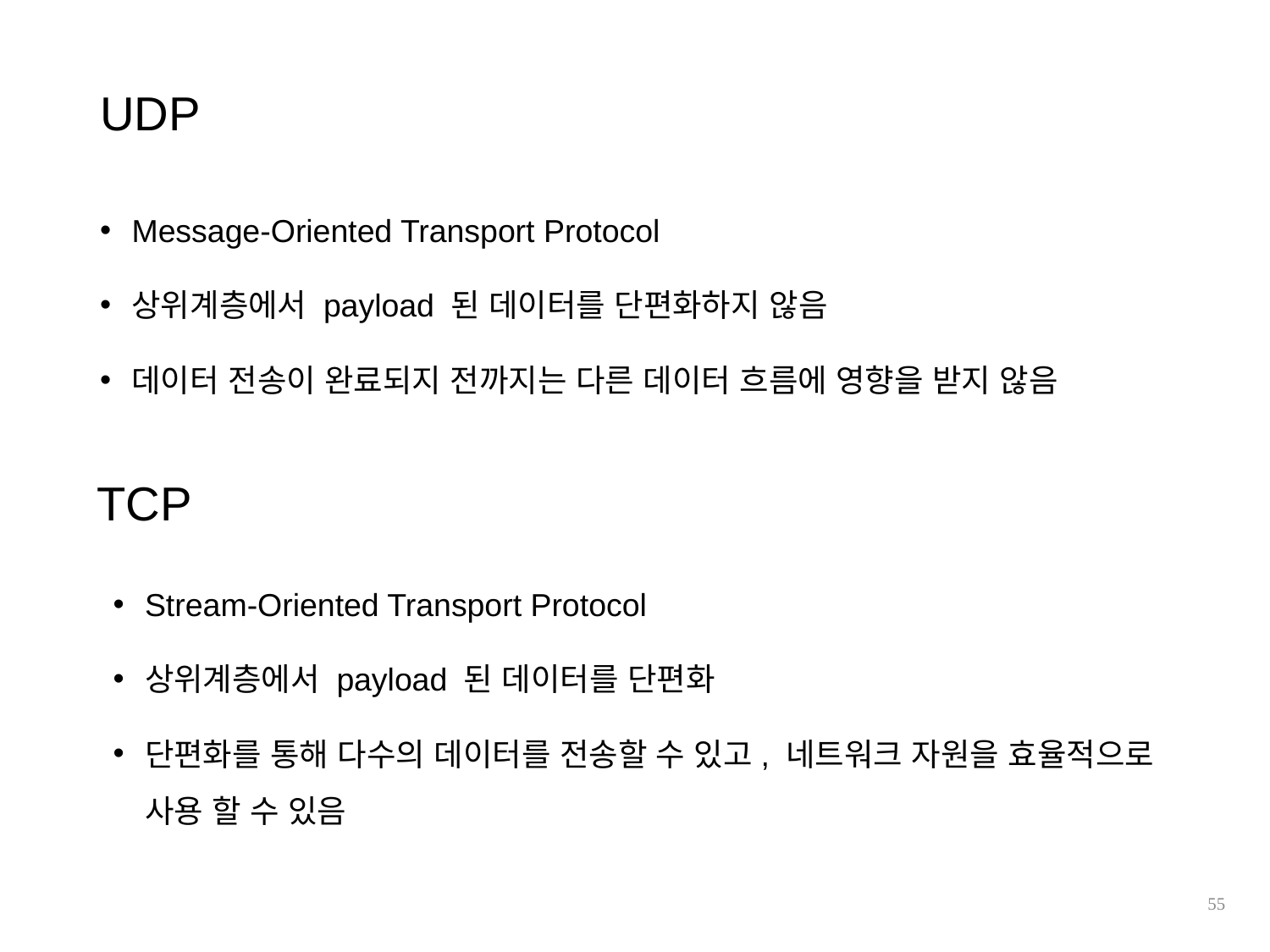

# UDP
Message-Oriented Transport Protocol
상위계층에서 payload 된 데이터를 단편화하지 않음
데이터 전송이 완료되지 전까지는 다른 데이터 흐름에 영향을 받지 않음

TCP
Stream-Oriented Transport Protocol
상위계층에서 payload 된 데이터를 단편화
단편화를 통해 다수의 데이터를 전송할 수 있고, 네트워크 자원을 효율적으로 사용 할 수 있음
55